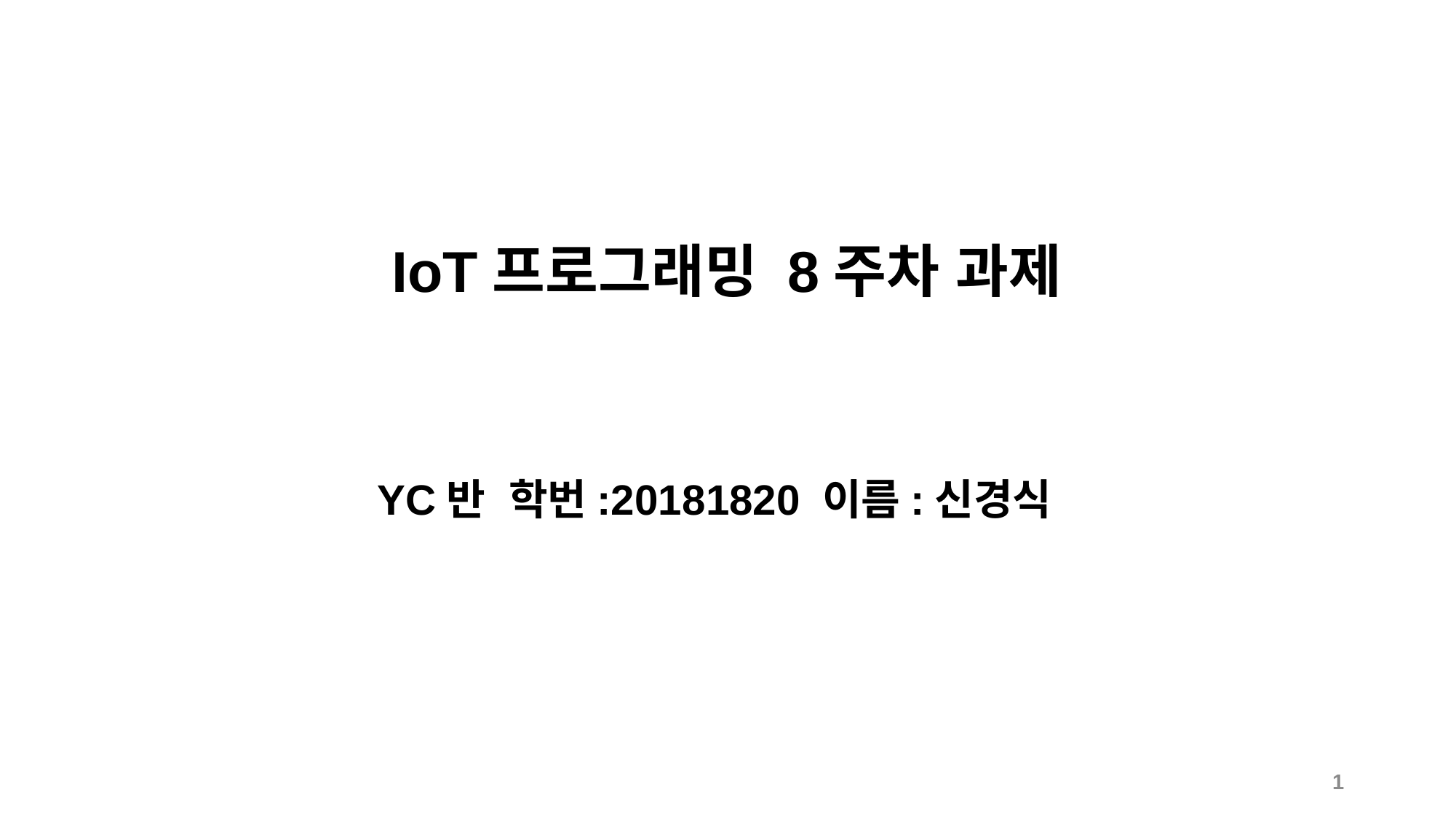

IoT프로그래밍 8주차 과제
YC반  학번:20181820 이름:신경식
1